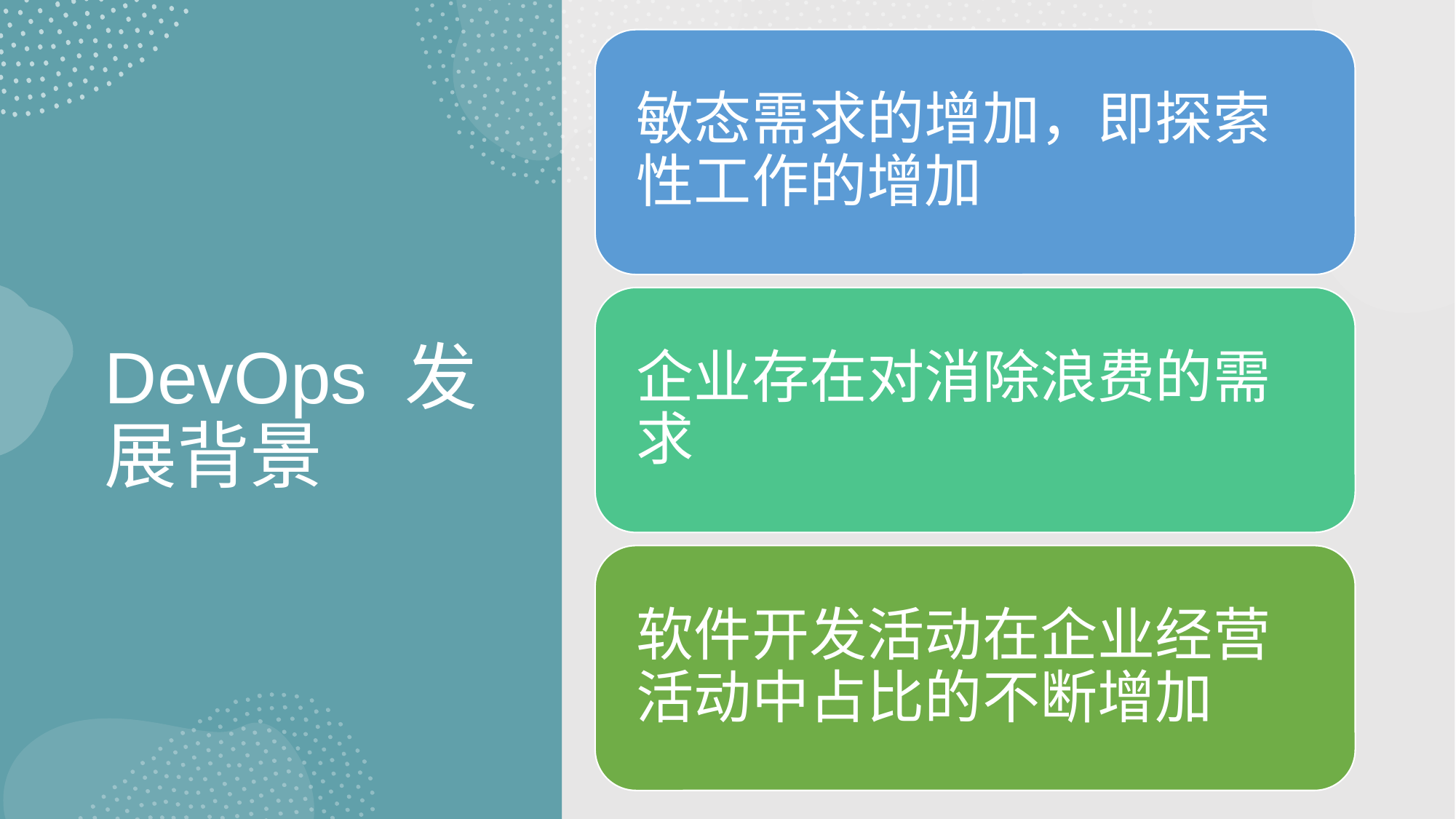

敏态需求的增加，即探索性工作的增加
企业存在对消除浪费的需求
软件开发活动在企业经营活动中占比的不断增加
# DevOps 发展背景